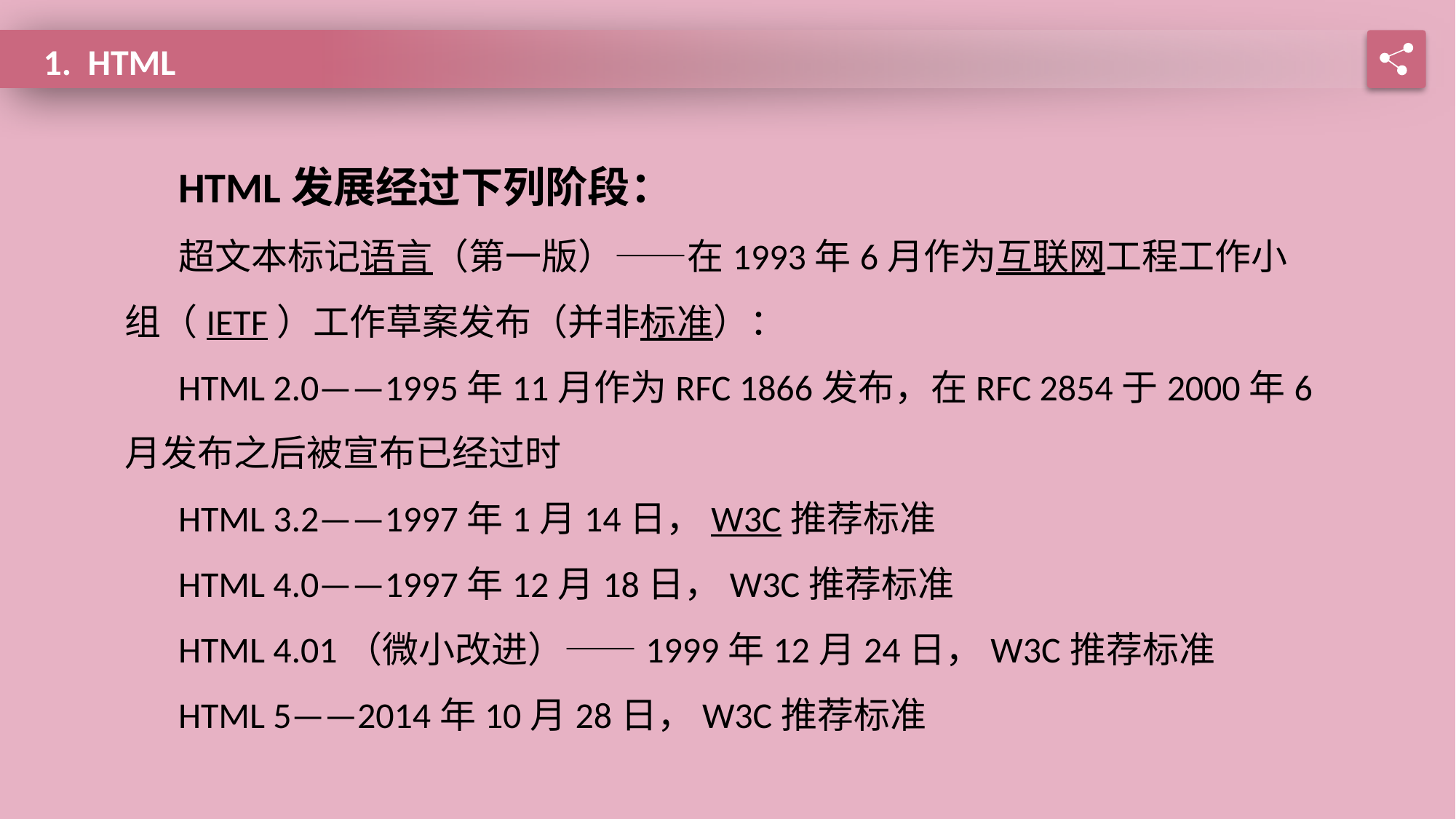

1.  HTML
HTML发展经过下列阶段：
超文本标记语言（第一版）——在1993年6月作为互联网工程工作小组（IETF）工作草案发布（并非标准）：
HTML 2.0——1995年11月作为RFC 1866发布，在RFC 2854于2000年6月发布之后被宣布已经过时
HTML 3.2——1997年1月14日，W3C推荐标准
HTML 4.0——1997年12月18日，W3C推荐标准
HTML 4.01（微小改进）——1999年12月24日，W3C推荐标准
HTML 5——2014年10月28日，W3C推荐标准